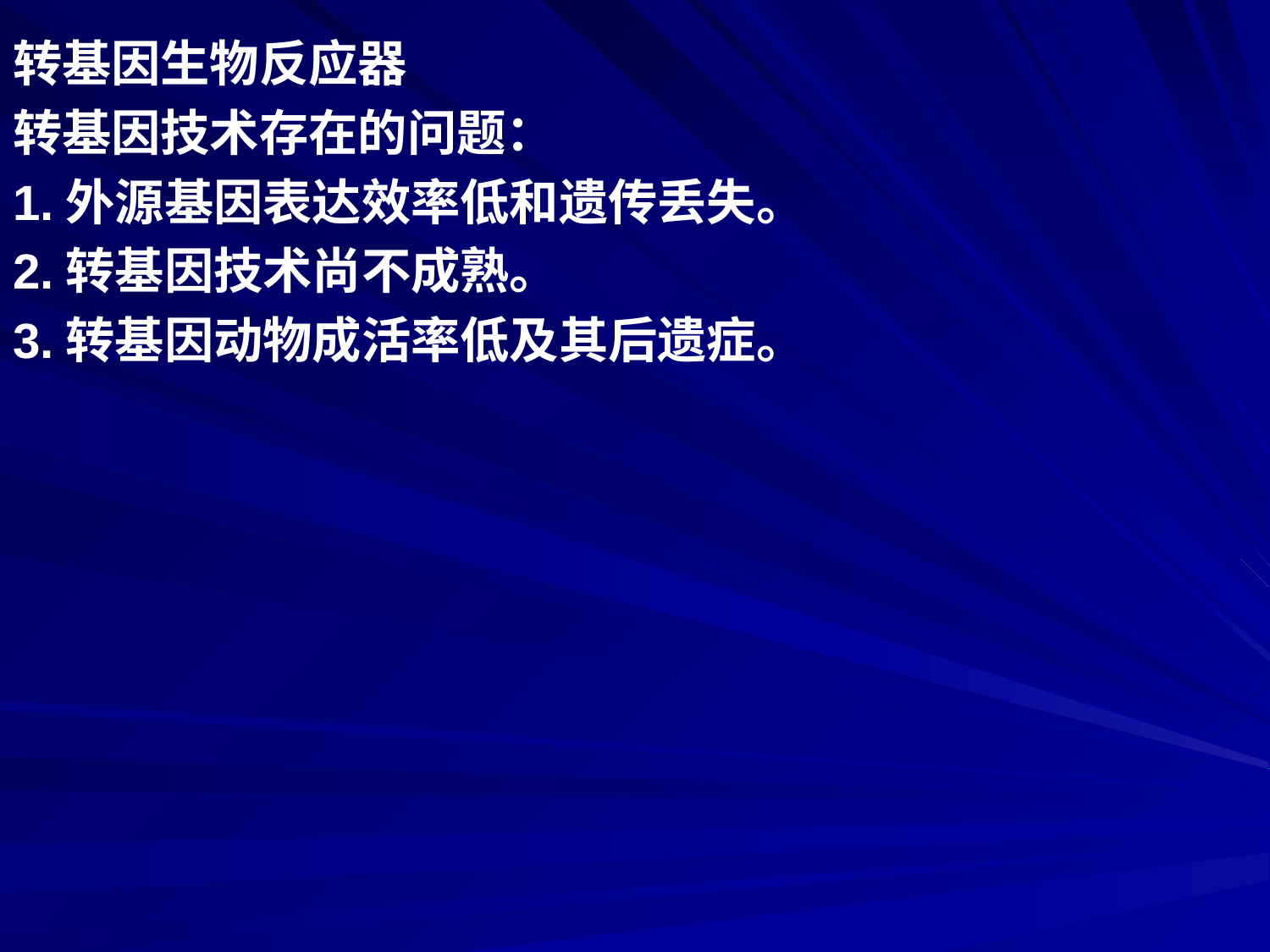

转基因生物反应器
转基因技术存在的问题：
1.外源基因表达效率低和遗传丢失。
2.转基因技术尚不成熟。
3.转基因动物成活率低及其后遗症。